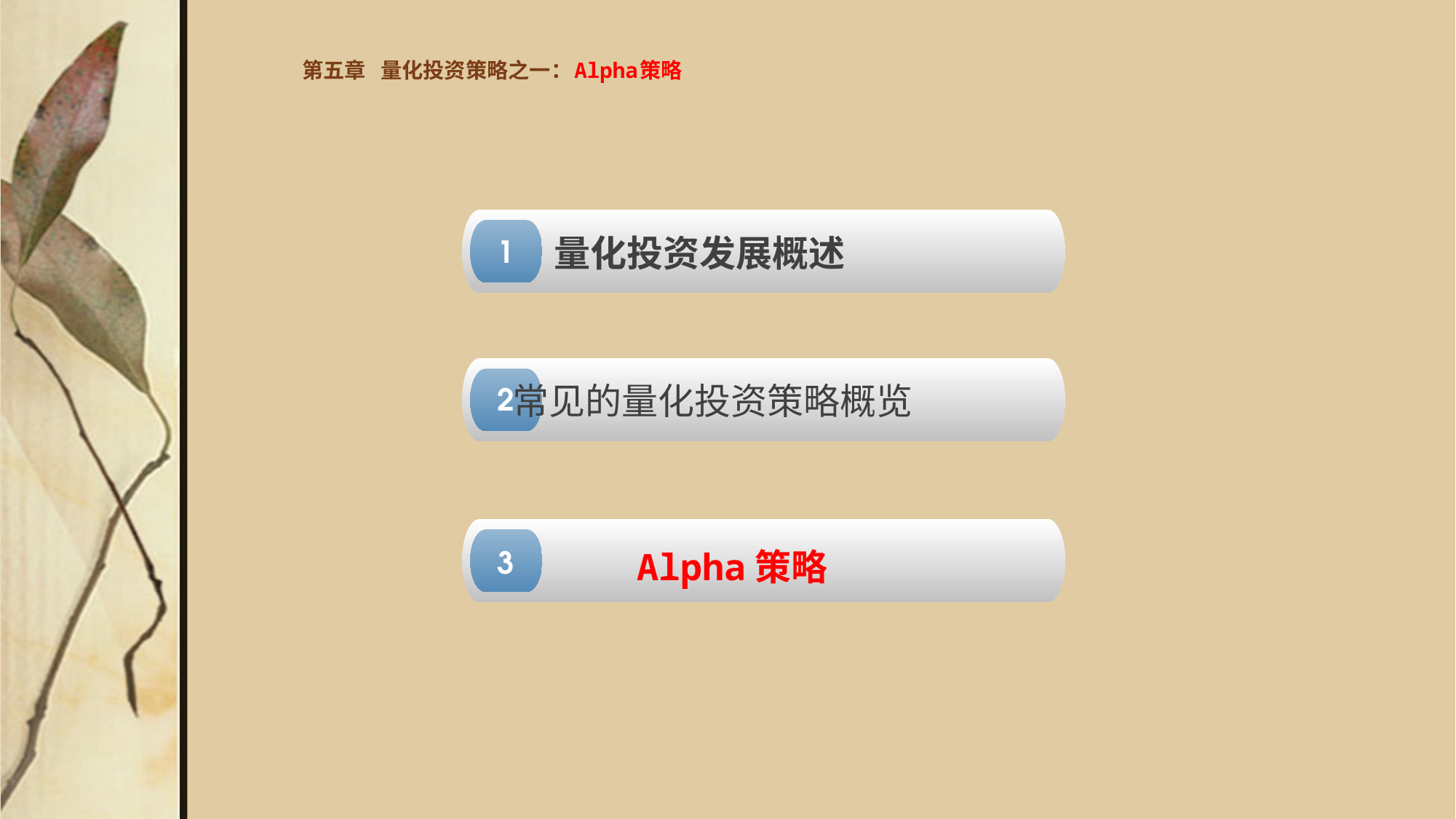

第五章   量化投资策略之一：Alpha策略

量化投资发展概述
1

常见的量化投资策略概览
2

3
   Alpha策略